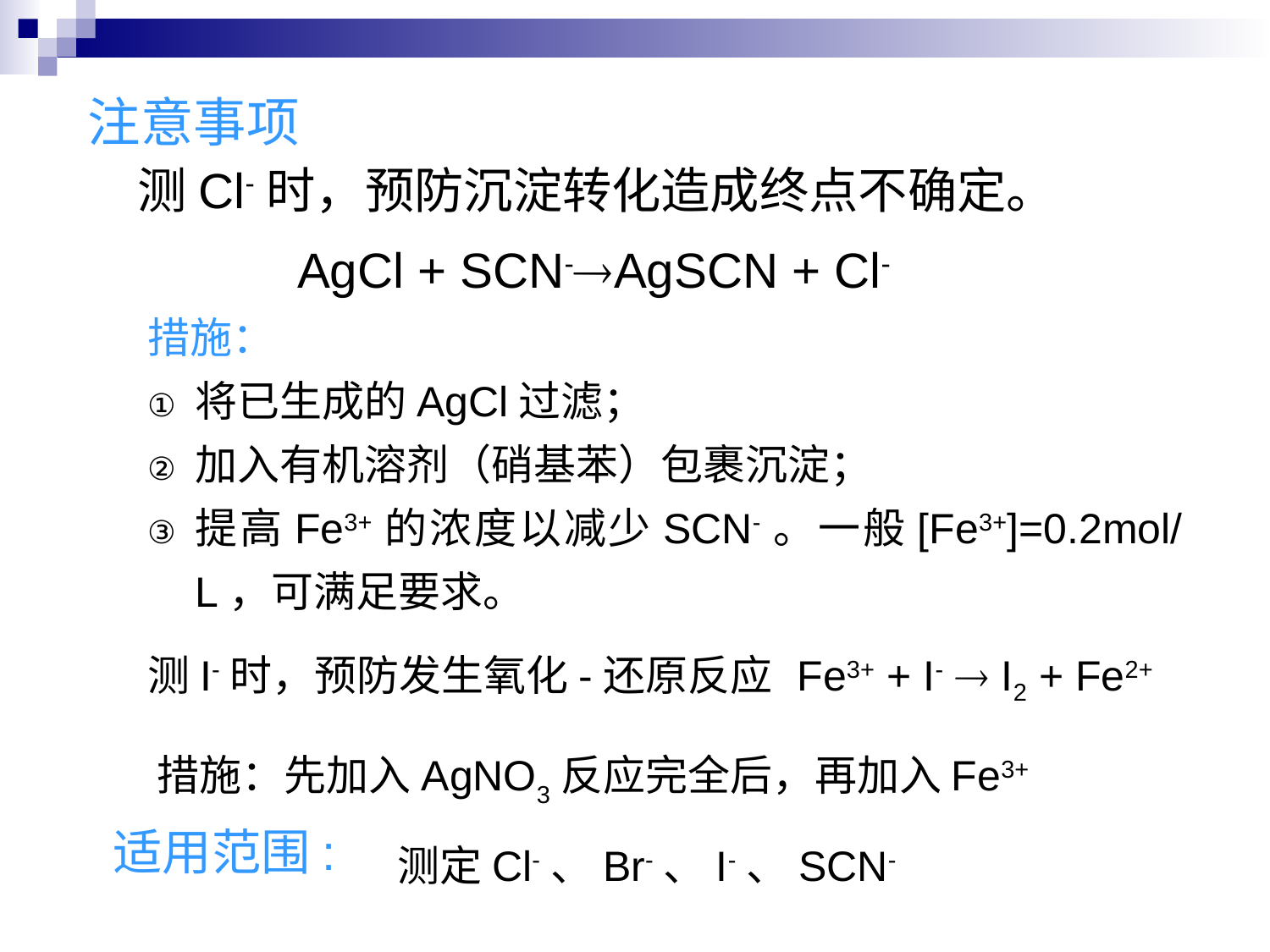

注意事项
测Cl-时，预防沉淀转化造成终点不确定。
AgCl + SCN-→AgSCN + Cl-
措施：
将已生成的AgCl过滤；
加入有机溶剂（硝基苯）包裹沉淀；
提高Fe3+的浓度以减少SCN-。一般[Fe3+]=0.2mol/L，可满足要求。
测I-时，预防发生氧化-还原反应
Fe3+ + I- → I2 + Fe2+
措施：先加入AgNO3反应完全后，再加入Fe3+
适用范围:
测定Cl-、Br-、I-、SCN-